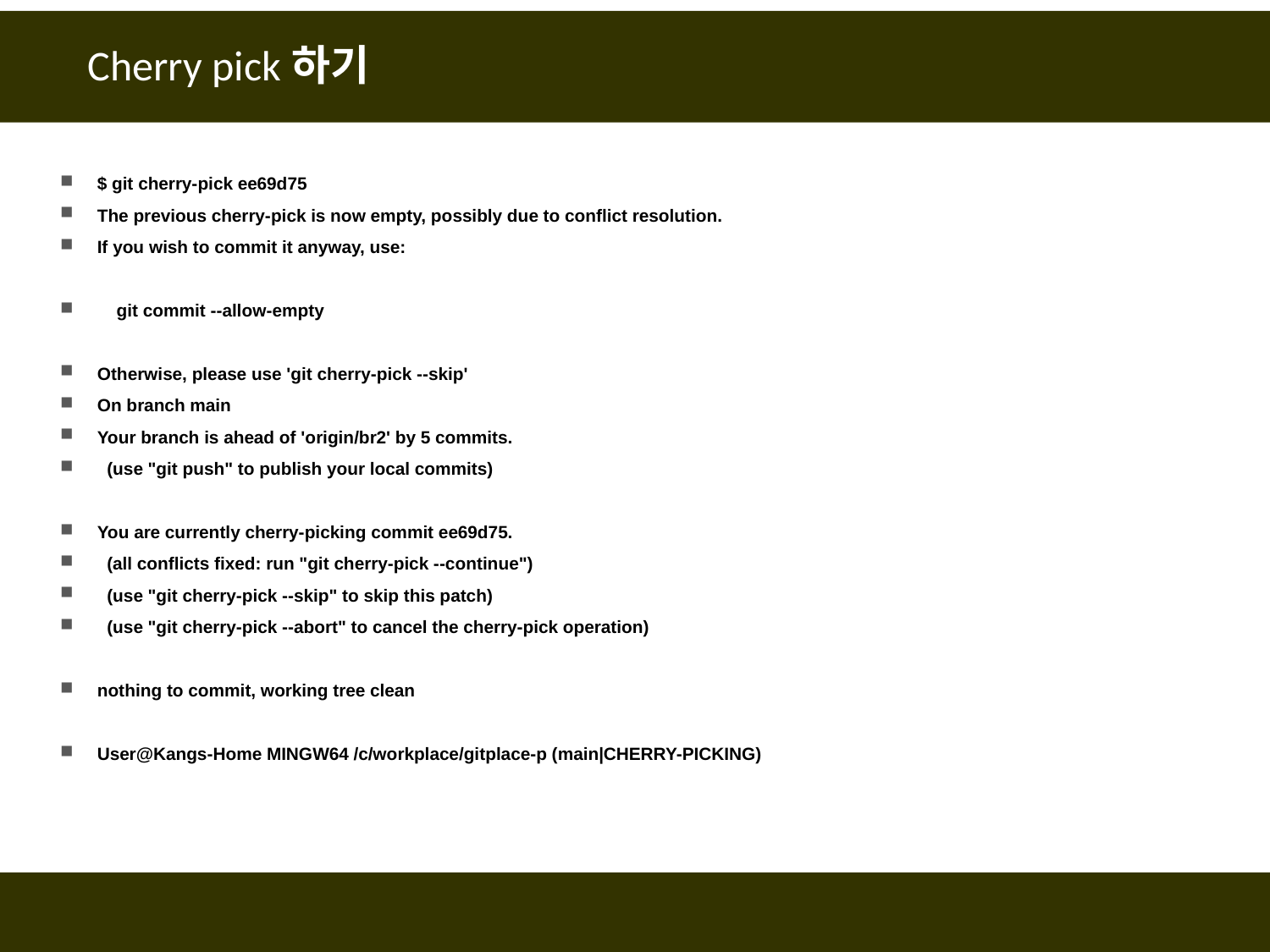

# Cherry pick하기
$ git cherry-pick ee69d75
The previous cherry-pick is now empty, possibly due to conflict resolution.
If you wish to commit it anyway, use:

    git commit --allow-empty

Otherwise, please use 'git cherry-pick --skip'
On branch main
Your branch is ahead of 'origin/br2' by 5 commits.
  (use "git push" to publish your local commits)

You are currently cherry-picking commit ee69d75.
  (all conflicts fixed: run "git cherry-pick --continue")
  (use "git cherry-pick --skip" to skip this patch)
  (use "git cherry-pick --abort" to cancel the cherry-pick operation)

nothing to commit, working tree clean

User@Kangs-Home MINGW64 /c/workplace/gitplace-p (main|CHERRY-PICKING)